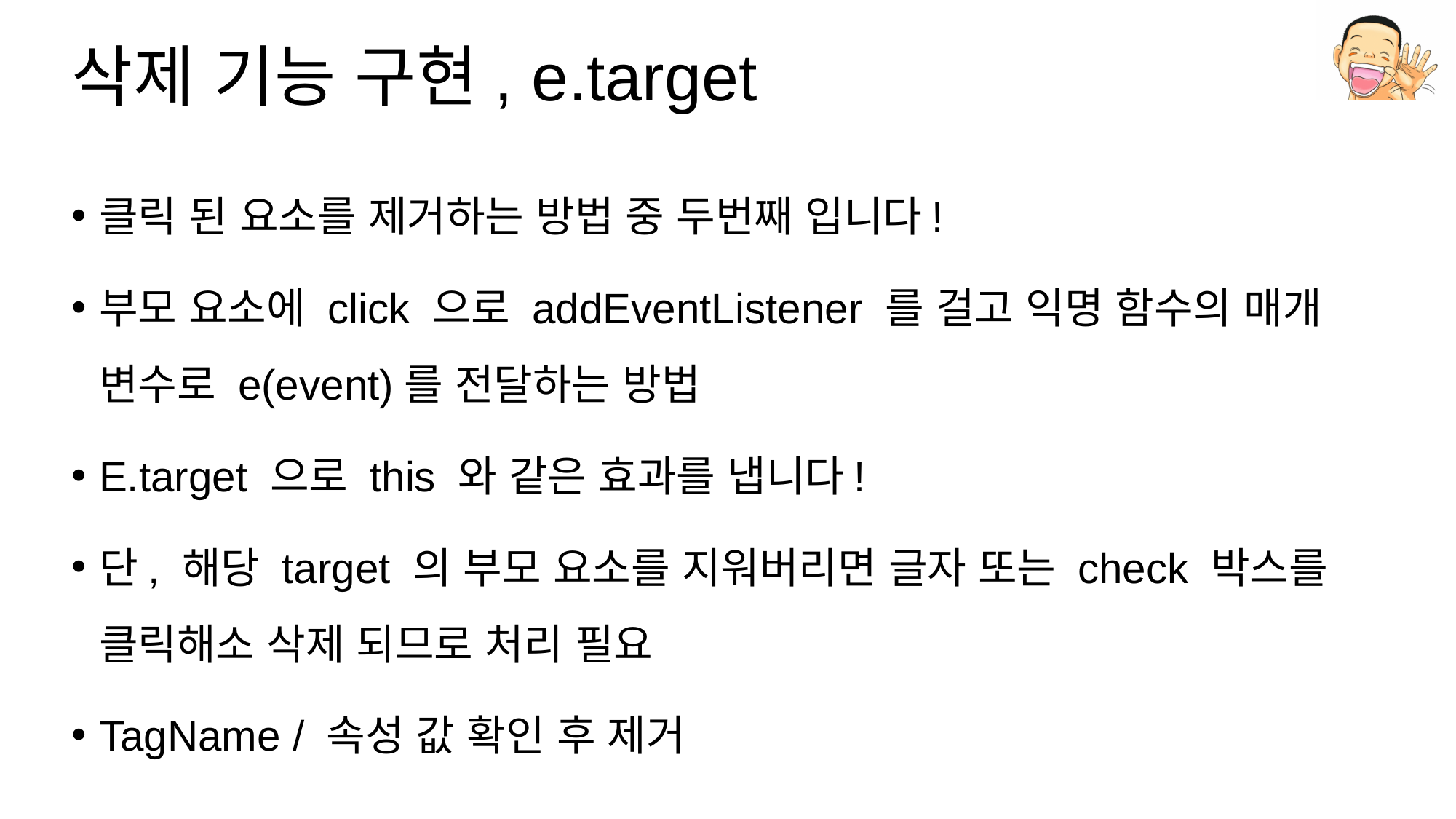

# 삭제 기능 구현, e.target
클릭 된 요소를 제거하는 방법 중 두번째 입니다!
부모 요소에 click 으로 addEventListener 를 걸고 익명 함수의 매개 변수로 e(event)를 전달하는 방법
E.target 으로 this 와 같은 효과를 냅니다!
단, 해당 target 의 부모 요소를 지워버리면 글자 또는 check 박스를 클릭해소 삭제 되므로 처리 필요
TagName / 속성 값 확인 후 제거